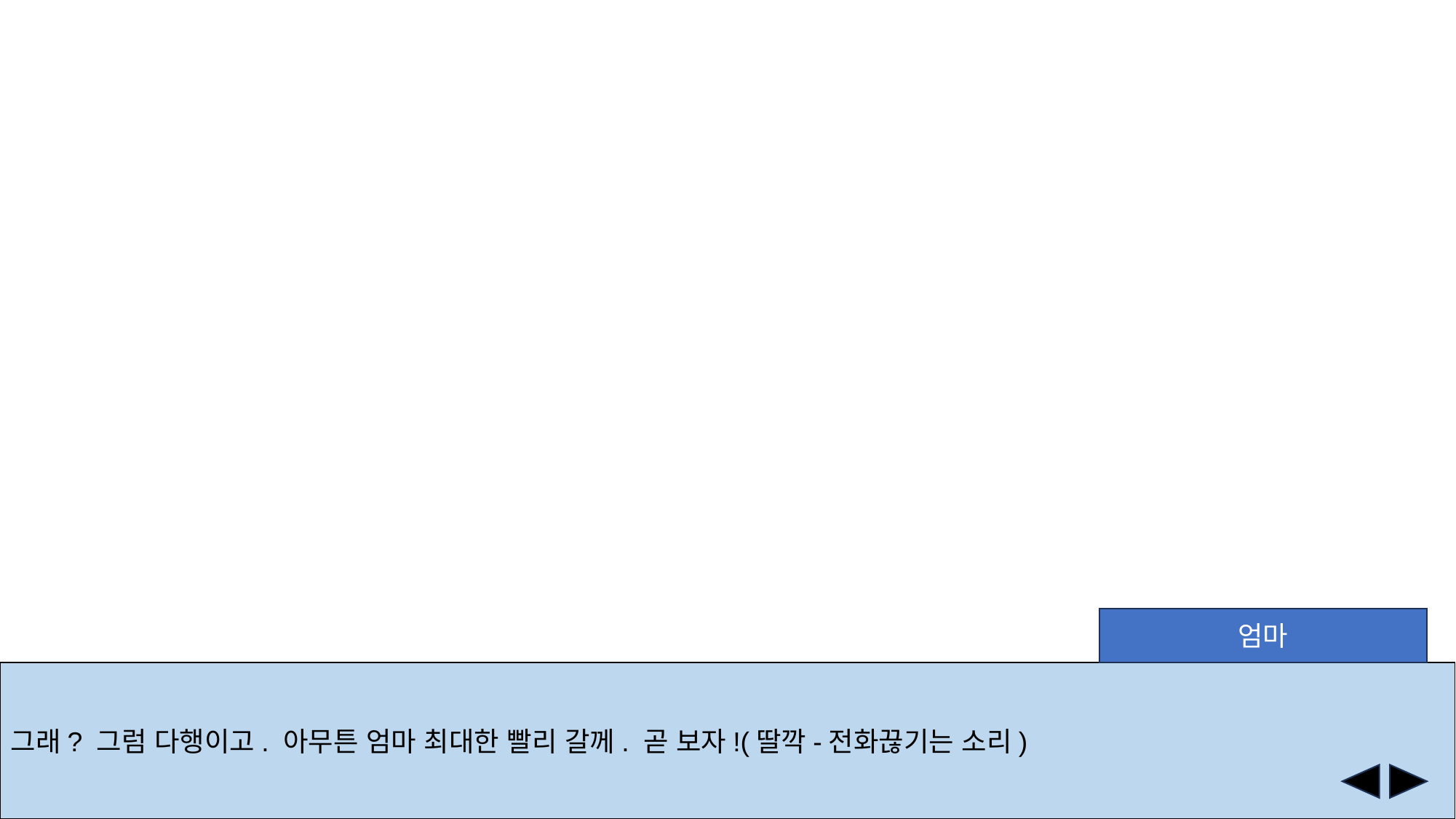

엄마
그래? 그럼 다행이고. 아무튼 엄마 최대한 빨리 갈께. 곧 보자!(딸깍-전화끊기는 소리)